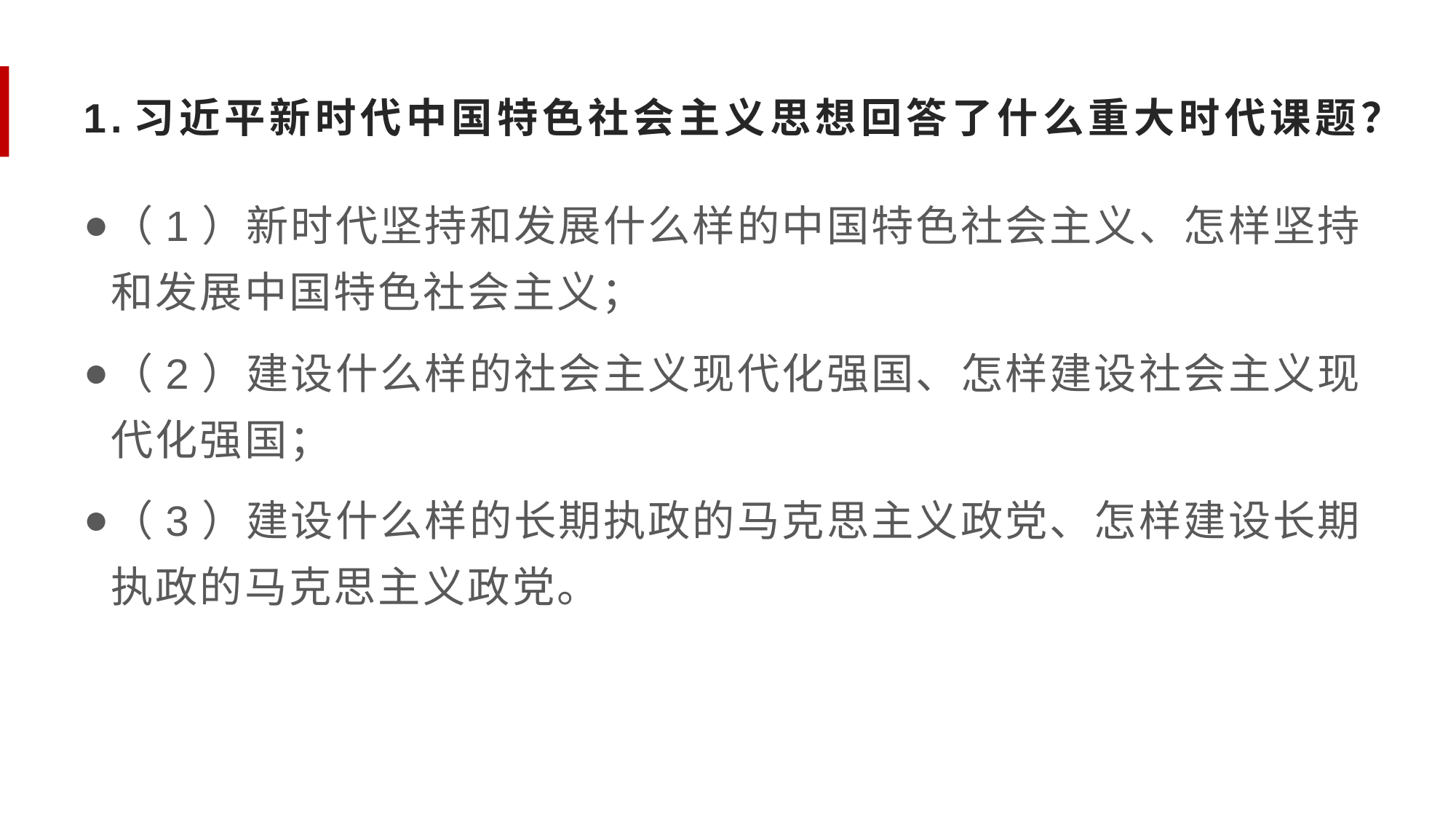

# 1.习近平新时代中国特色社会主义思想回答了什么重大时代课题？
（1）新时代坚持和发展什么样的中国特色社会主义、怎样坚持和发展中国特色社会主义；
（2）建设什么样的社会主义现代化强国、怎样建设社会主义现代化强国；
（3）建设什么样的长期执政的马克思主义政党、怎样建设长期执政的马克思主义政党。